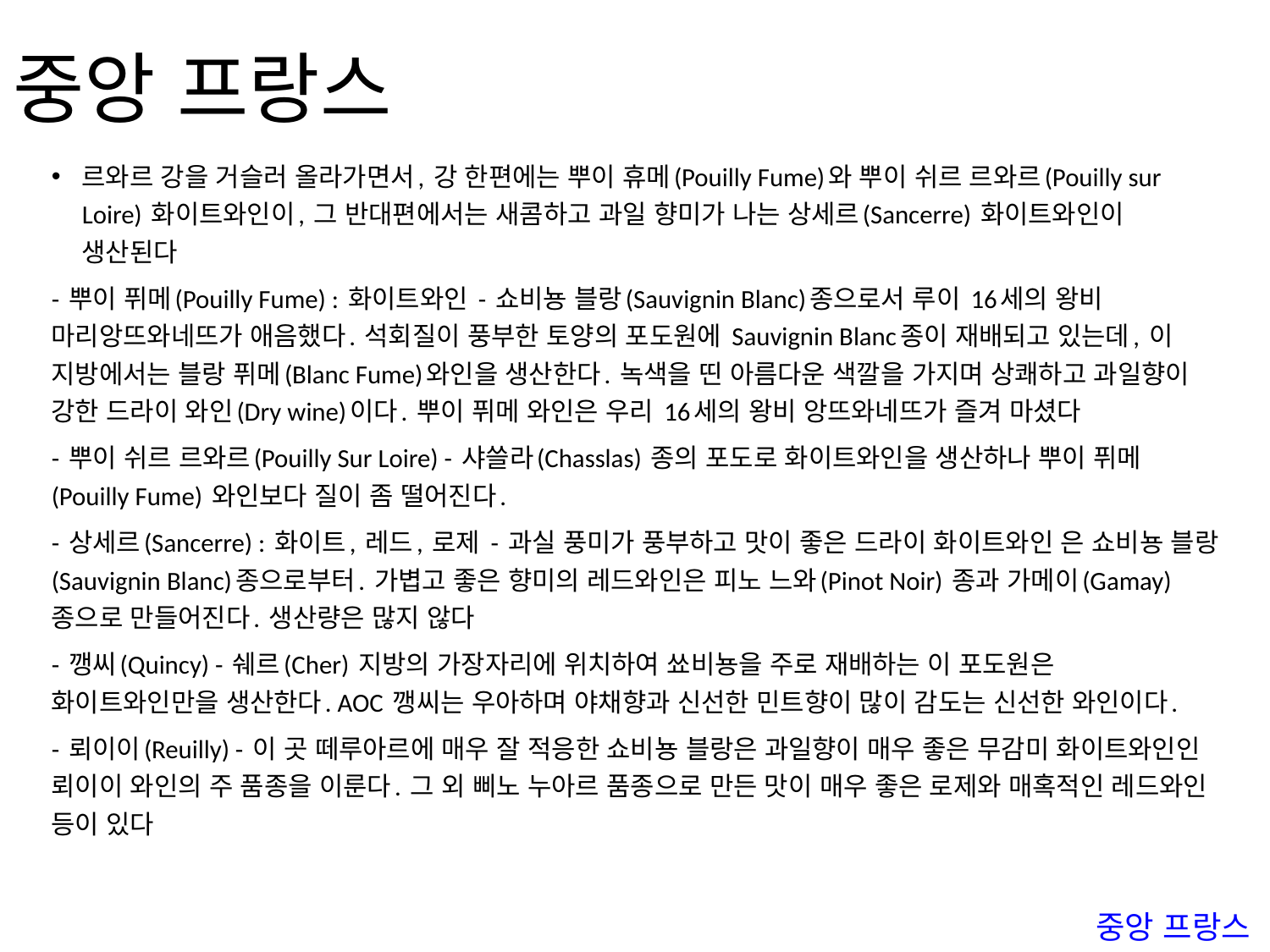

# 중앙 프랑스
르와르 강을 거슬러 올라가면서, 강 한편에는 뿌이 휴메(Pouilly Fume)와 뿌이 쉬르 르와르(Pouilly sur Loire) 화이트와인이, 그 반대편에서는 새콤하고 과일 향미가 나는 상세르(Sancerre) 화이트와인이 생산된다
- 뿌이 퓌메(Pouilly Fume) : 화이트와인 - 쇼비뇽 블랑(Sauvignin Blanc)종으로서 루이 16세의 왕비 마리앙뜨와네뜨가 애음했다. 석회질이 풍부한 토양의 포도원에 Sauvignin Blanc종이 재배되고 있는데, 이 지방에서는 블랑 퓌메(Blanc Fume)와인을 생산한다. 녹색을 띤 아름다운 색깔을 가지며 상쾌하고 과일향이 강한 드라이 와인(Dry wine)이다. 뿌이 퓌메 와인은 우리 16세의 왕비 앙뜨와네뜨가 즐겨 마셨다
- 뿌이 쉬르 르와르(Pouilly Sur Loire) - 샤쓸라(Chasslas) 종의 포도로 화이트와인을 생산하나 뿌이 퓌메(Pouilly Fume) 와인보다 질이 좀 떨어진다.
- 상세르(Sancerre) : 화이트, 레드, 로제 - 과실 풍미가 풍부하고 맛이 좋은 드라이 화이트와인 은 쇼비뇽 블랑(Sauvignin Blanc)종으로부터. 가볍고 좋은 향미의 레드와인은 피노 느와(Pinot Noir) 종과 가메이(Gamay)종으로 만들어진다. 생산량은 많지 않다
- 깽씨(Quincy) - 쉐르(Cher) 지방의 가장자리에 위치하여 쑈비뇽을 주로 재배하는 이 포도원은 화이트와인만을 생산한다. AOC 깽씨는 우아하며 야채향과 신선한 민트향이 많이 감도는 신선한 와인이다.
- 뢰이이(Reuilly) - 이 곳 떼루아르에 매우 잘 적응한 쇼비뇽 블랑은 과일향이 매우 좋은 무감미 화이트와인인 뢰이이 와인의 주 품종을 이룬다. 그 외 삐노 누아르 품종으로 만든 맛이 매우 좋은 로제와 매혹적인 레드와인 등이 있다

중앙 프랑스